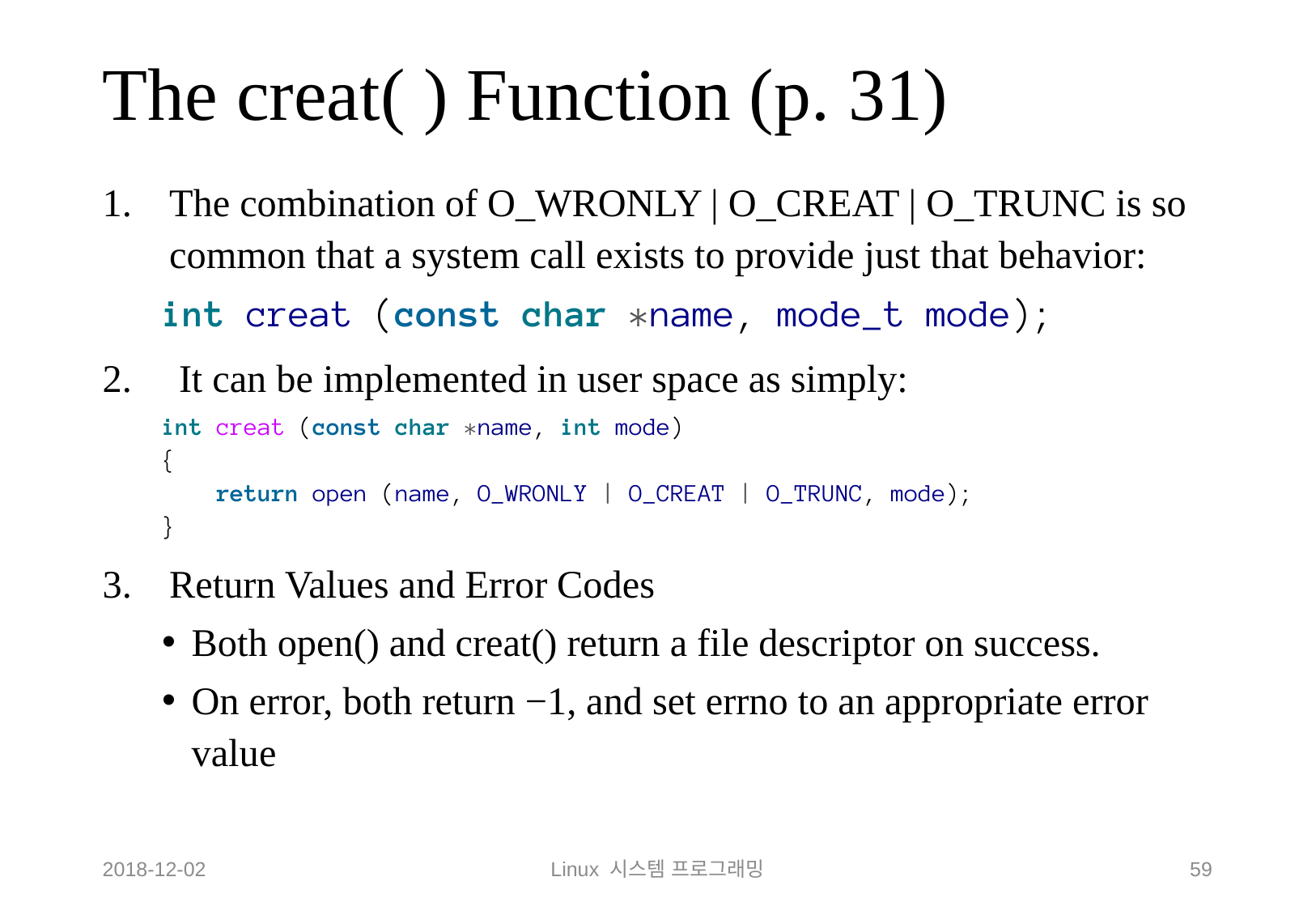

# The creat( ) Function (p. 31)
The combination of O_WRONLY | O_CREAT | O_TRUNC is so common that a system call exists to provide just that behavior:
int creat (const char *name, mode_t mode);
 It can be implemented in user space as simply:
int creat (const char *name, int mode)
{
    return open (name, O_WRONLY | O_CREAT | O_TRUNC, mode);
}
Return Values and Error Codes
Both open() and creat() return a file descriptor on success.
On error, both return −1, and set errno to an appropriate error value
2018-12-02
Linux 시스템 프로그래밍
59